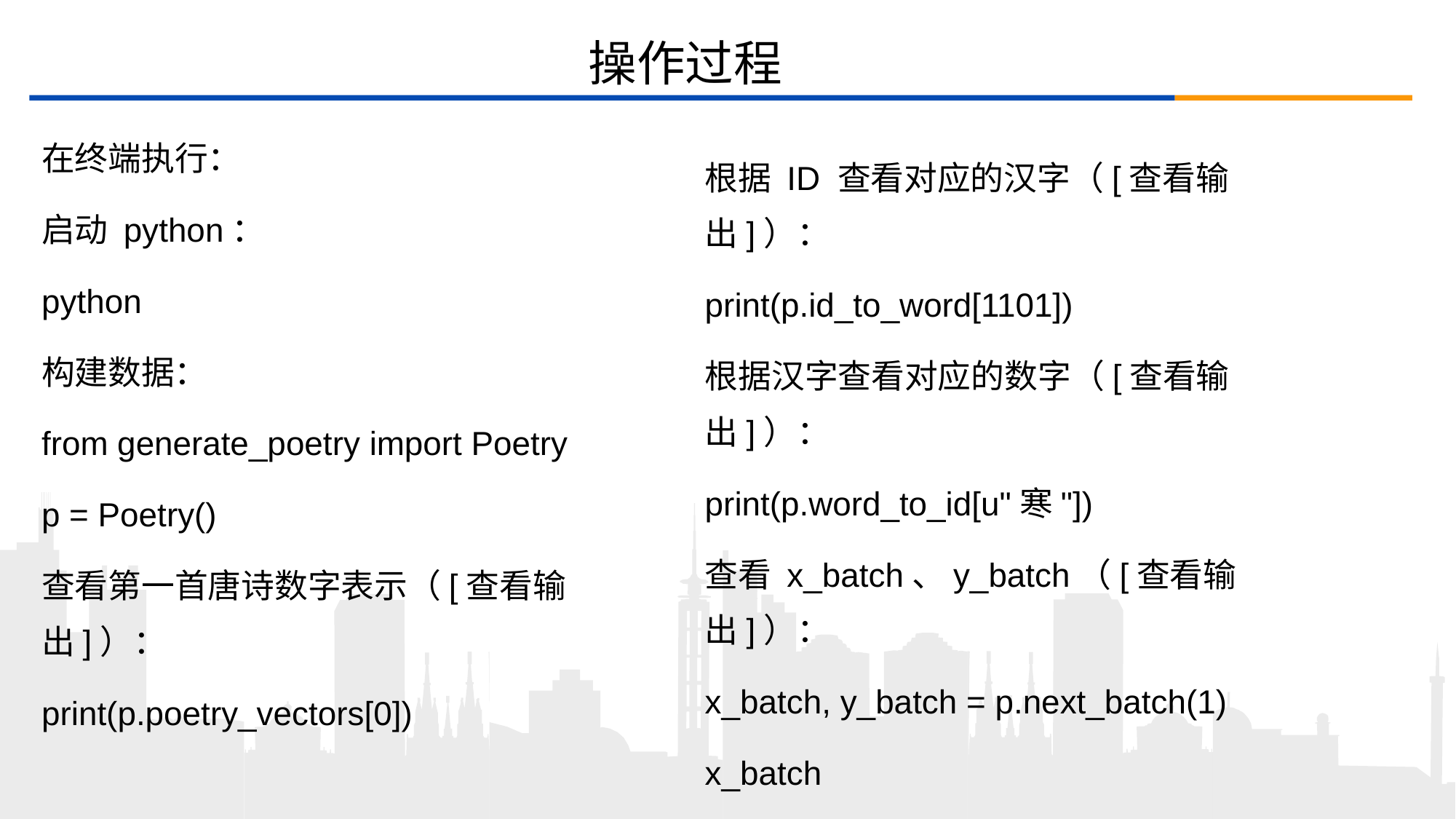

# 操作过程
在终端执行：
启动 python：
python
构建数据：
from generate_poetry import Poetry
p = Poetry()
查看第一首唐诗数字表示（[查看输出]）：
print(p.poetry_vectors[0])
根据 ID 查看对应的汉字（[查看输出]）：
print(p.id_to_word[1101])
根据汉字查看对应的数字（[查看输出]）：
print(p.word_to_id[u"寒"])
查看 x_batch、y_batch（[查看输出]）：
x_batch, y_batch = p.next_batch(1)
x_batch
y_batch